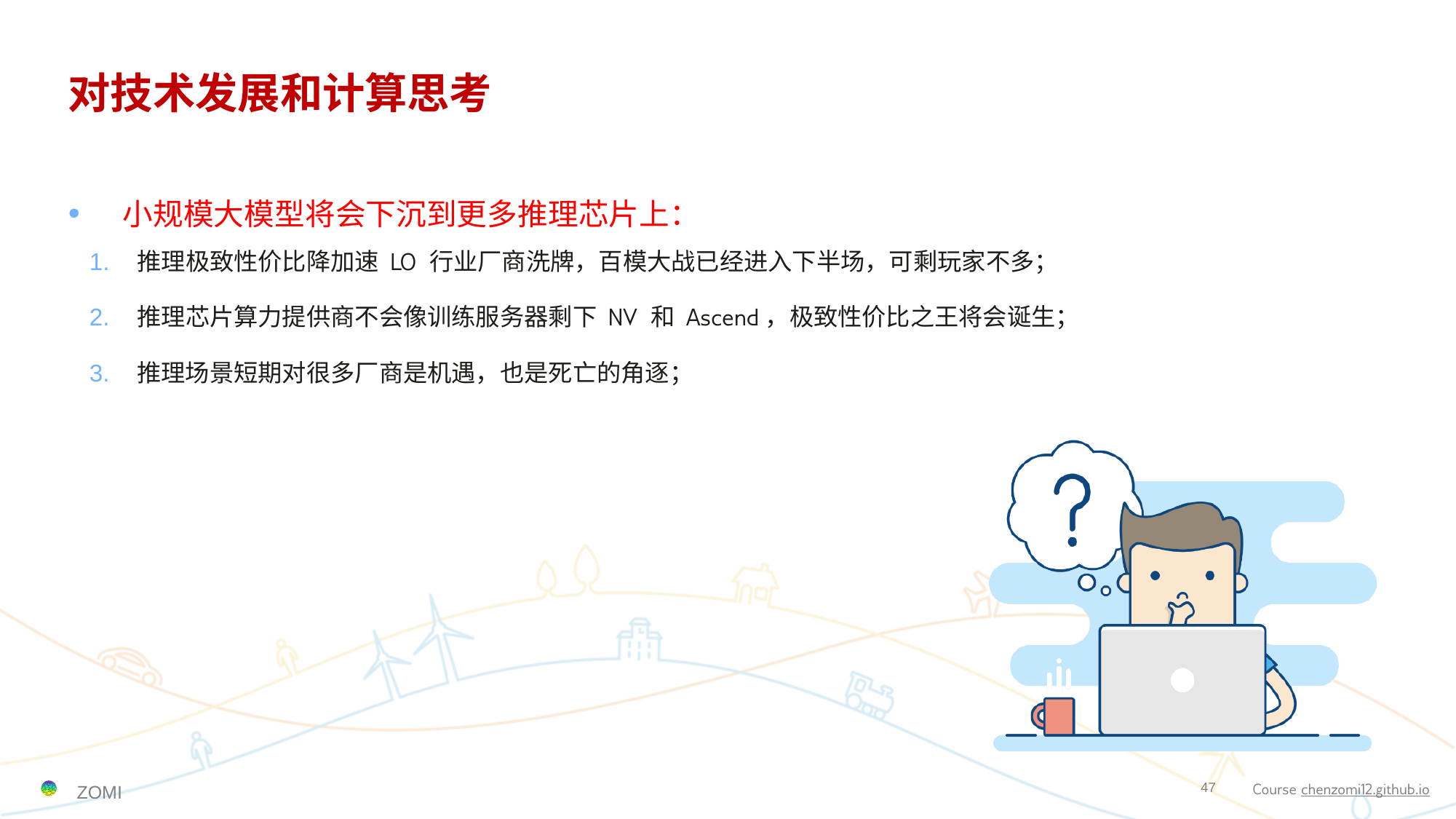

# 对技术发展和计算思考
小规模大模型将会下沉到更多推理芯片上：
推理极致性价比降加速 LO 行业厂商洗牌，百模大战已经进入下半场，可剩玩家不多；
推理芯片算力提供商不会像训练服务器剩下 NV 和 Ascend，极致性价比之王将会诞生；
推理场景短期对很多厂商是机遇，也是死亡的角逐；